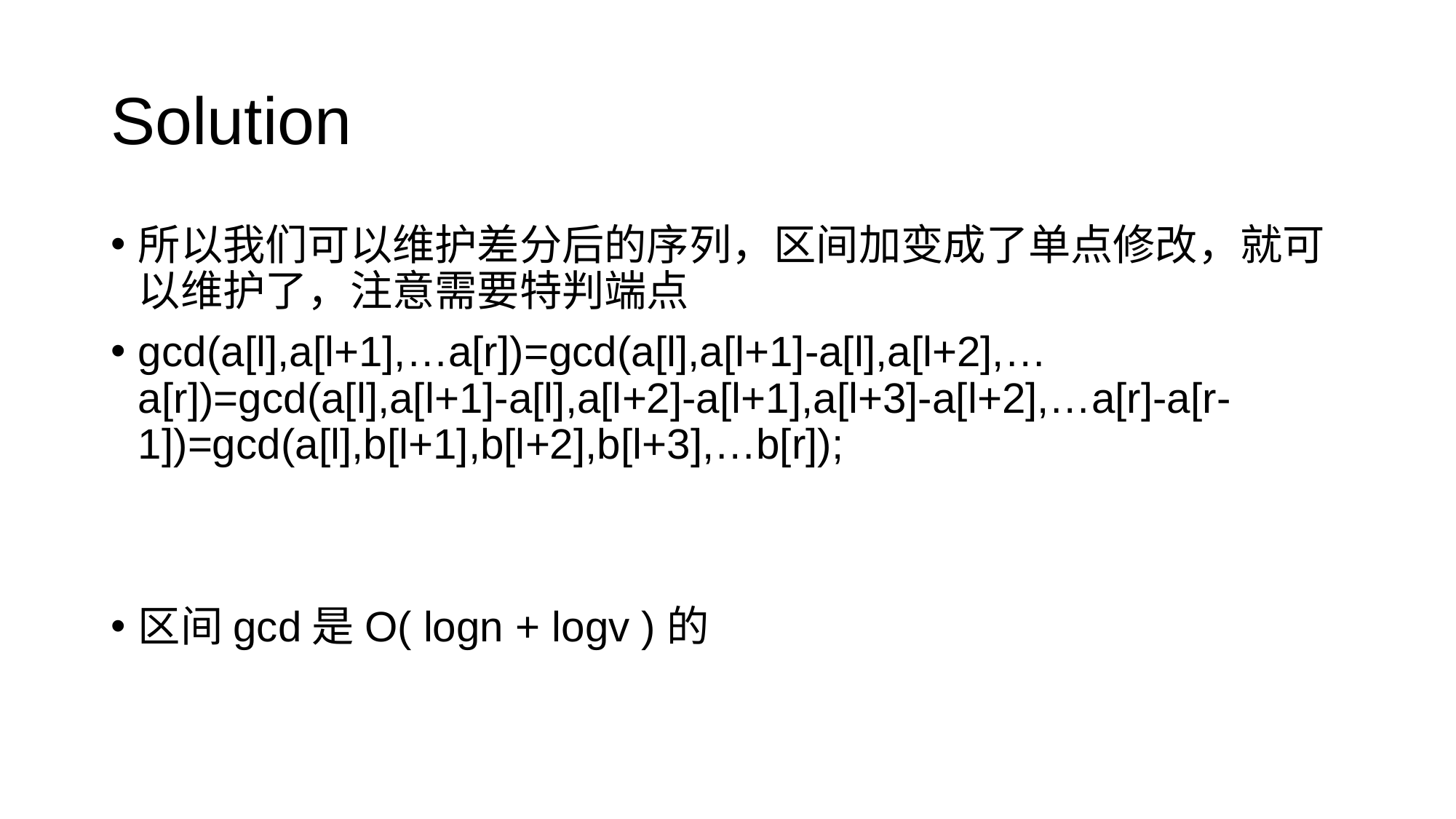

# Solution
所以我们可以维护差分后的序列，区间加变成了单点修改，就可以维护了，注意需要特判端点
gcd(a[l],a[l+1],…a[r])=gcd(a[l],a[l+1]-a[l],a[l+2],…a[r])=gcd(a[l],a[l+1]-a[l],a[l+2]-a[l+1],a[l+3]-a[l+2],…a[r]-a[r-1])=gcd(a[l],b[l+1],b[l+2],b[l+3],…b[r]);

区间gcd是O( logn + logv )的